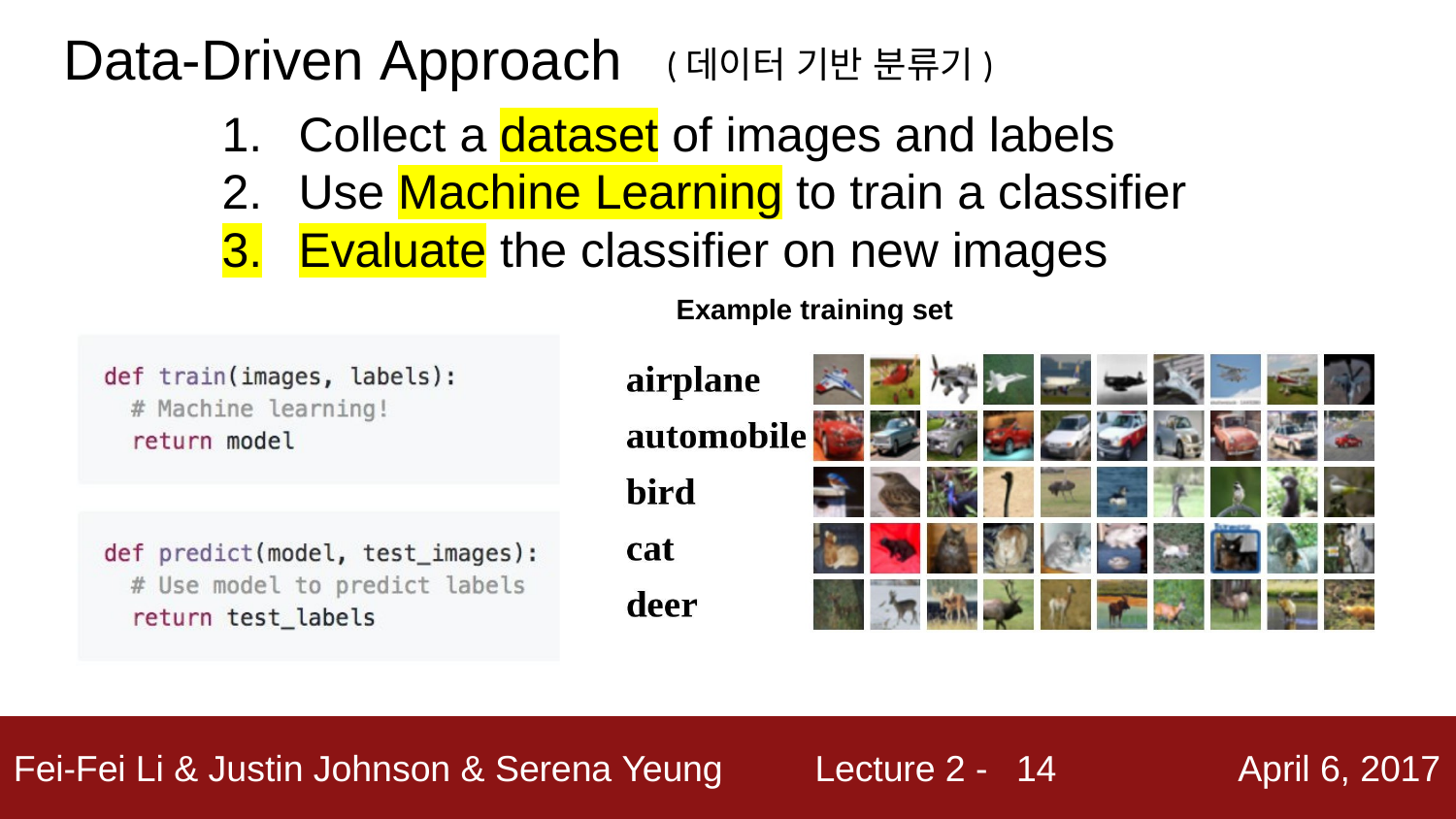

# Data-Driven Approach
(데이터 기반 분류기)
Collect a dataset of images and labels
Use Machine Learning to train a classifier
Evaluate the classifier on new images
Example training set

14
Fei-Fei Li & Justin Johnson & Serena Yeung
Lecture 2 -
April 6, 2017